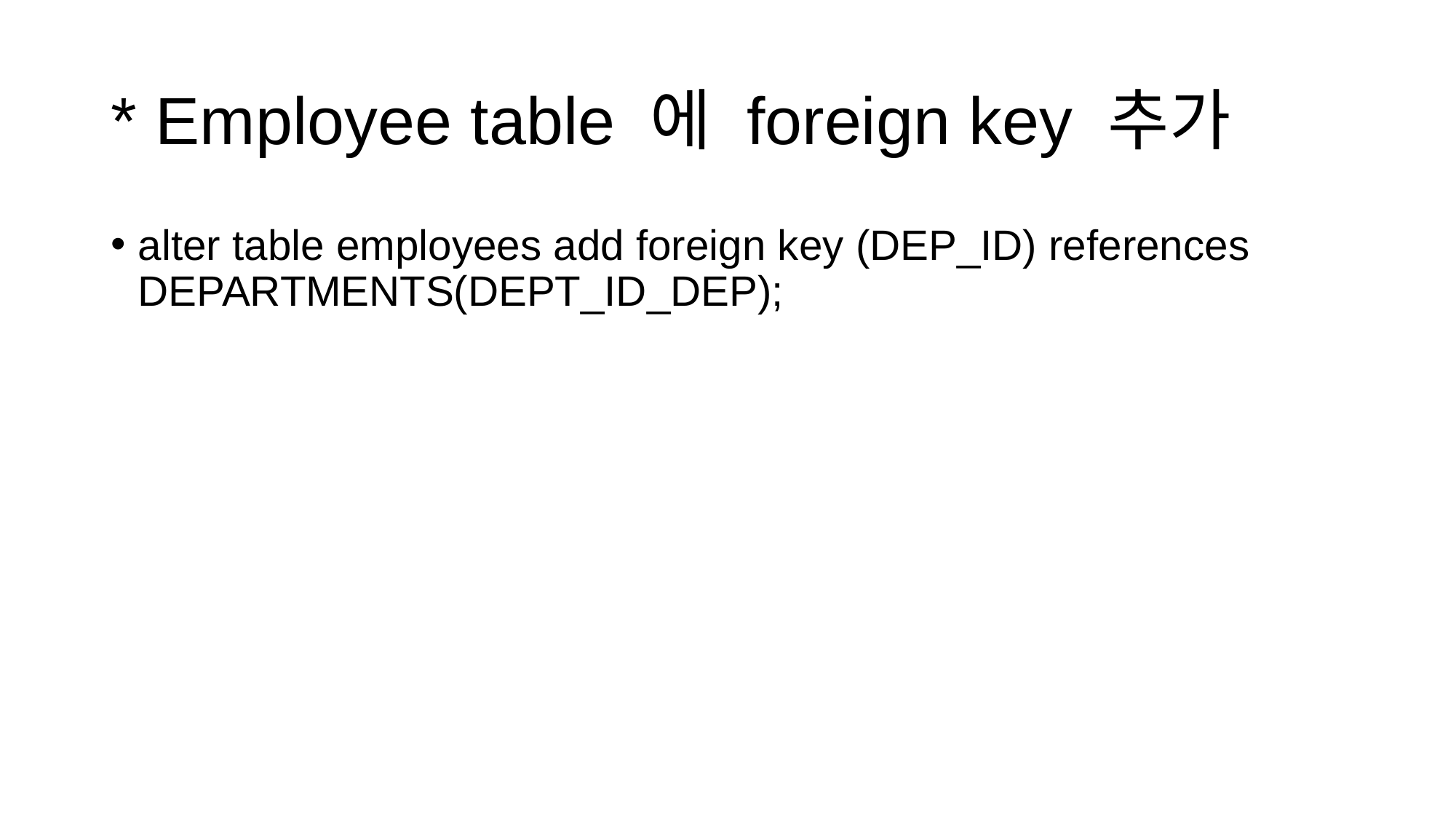

# * Employee table 에 foreign key 추가
alter table employees add foreign key (DEP_ID) references DEPARTMENTS(DEPT_ID_DEP);